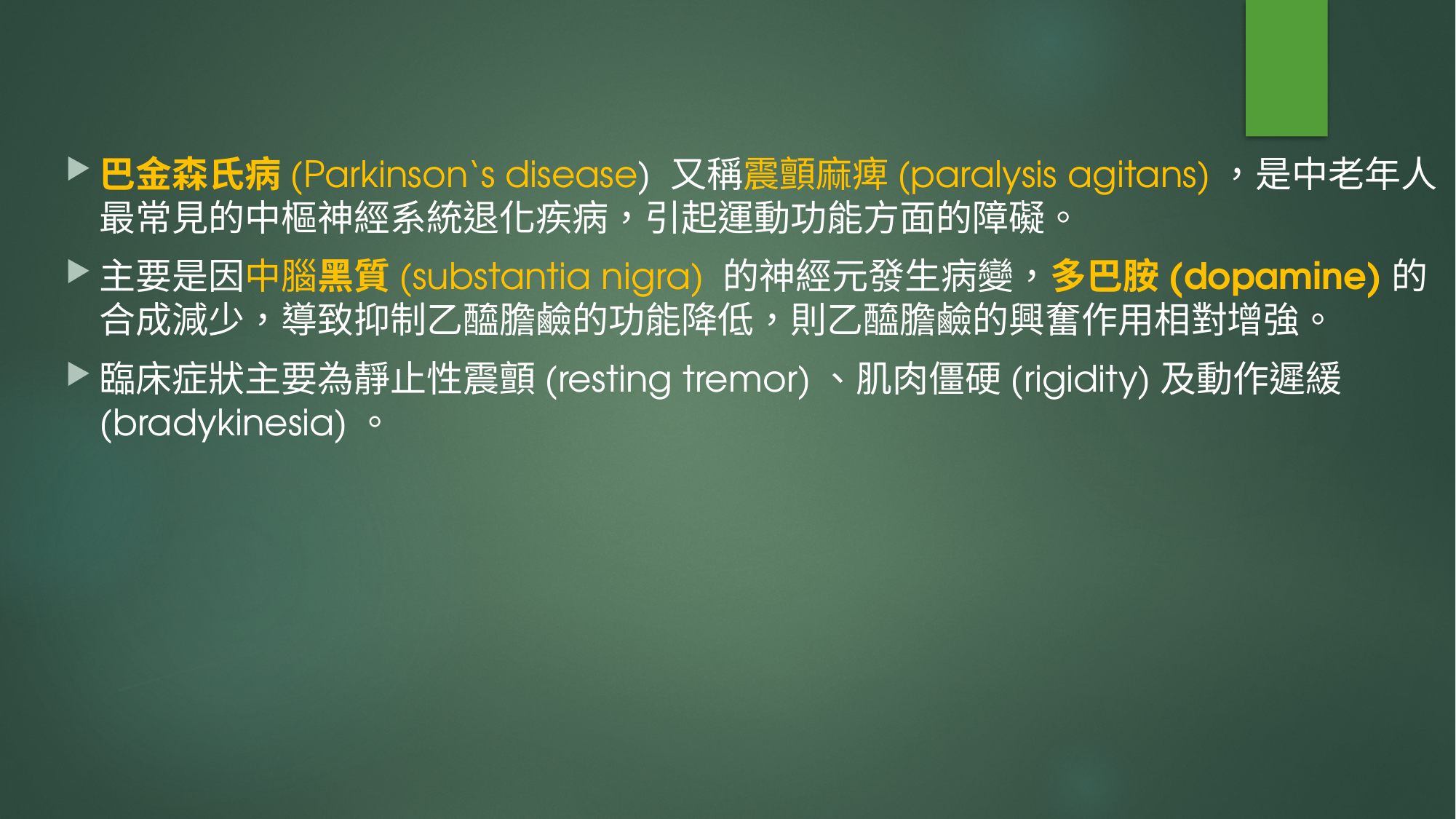

巴金森氏病(Parkinson‘s disease) 又稱震顫麻痺(paralysis agitans)，是中老年人最常見的中樞神經系統退化疾病，引起運動功能方面的障礙。
主要是因中腦黑質(substantia nigra) 的神經元發生病變，多巴胺(dopamine)的合成減少，導致抑制乙醯膽鹼的功能降低，則乙醯膽鹼的興奮作用相對增強。
臨床症狀主要為靜止性震顫(resting tremor)、肌肉僵硬(rigidity)及動作遲緩(bradykinesia)。